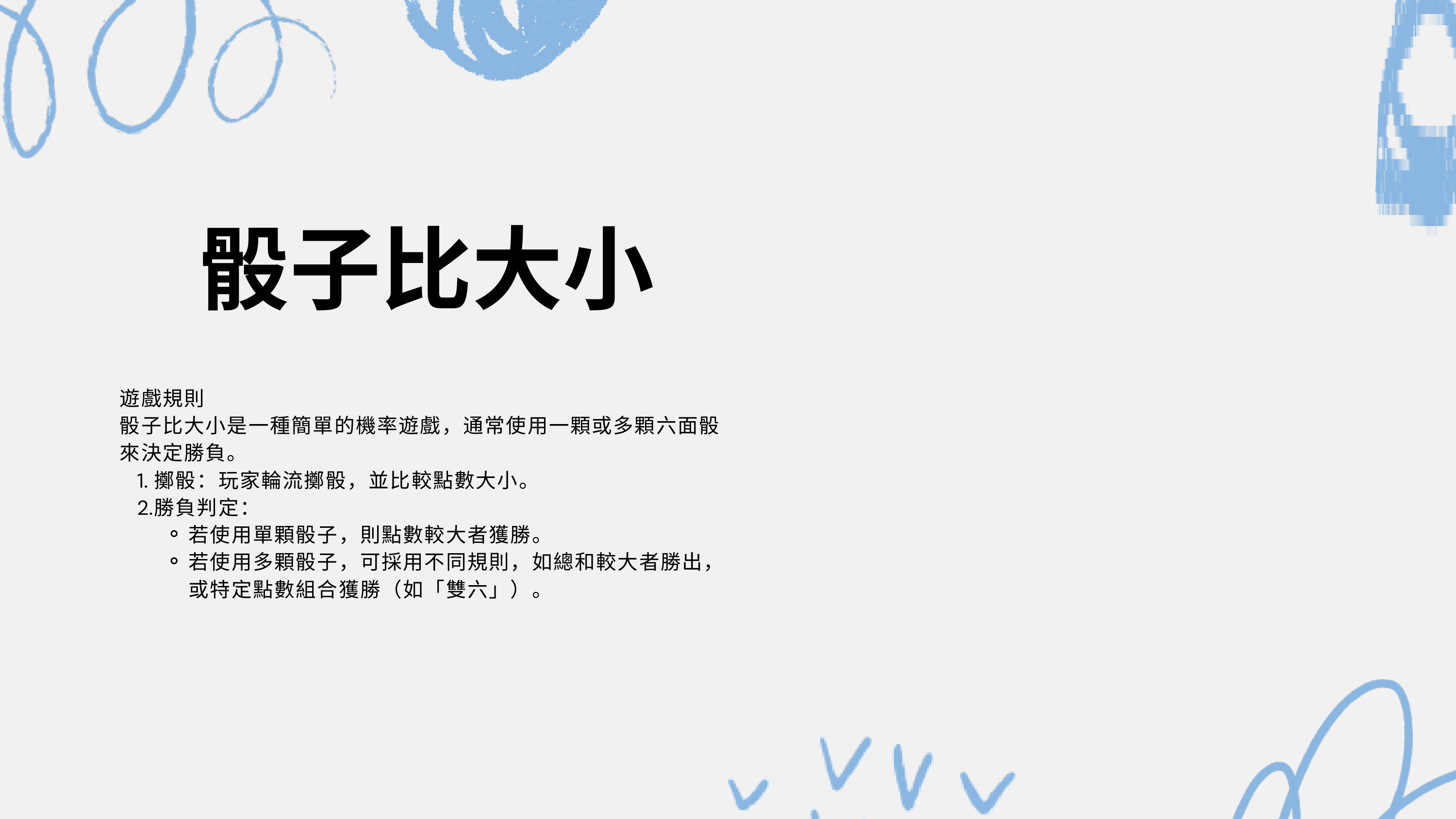

骰子比大小
遊戲規則
骰子比大小是一種簡單的機率遊戲，通常使用一顆或多顆六面骰來決定勝負。
擲骰：玩家輪流擲骰，並比較點數大小。
勝負判定：
若使用單顆骰子，則點數較大者獲勝。
若使用多顆骰子，可採用不同規則，如總和較大者勝出，或特定點數組合獲勝（如「雙六」）。